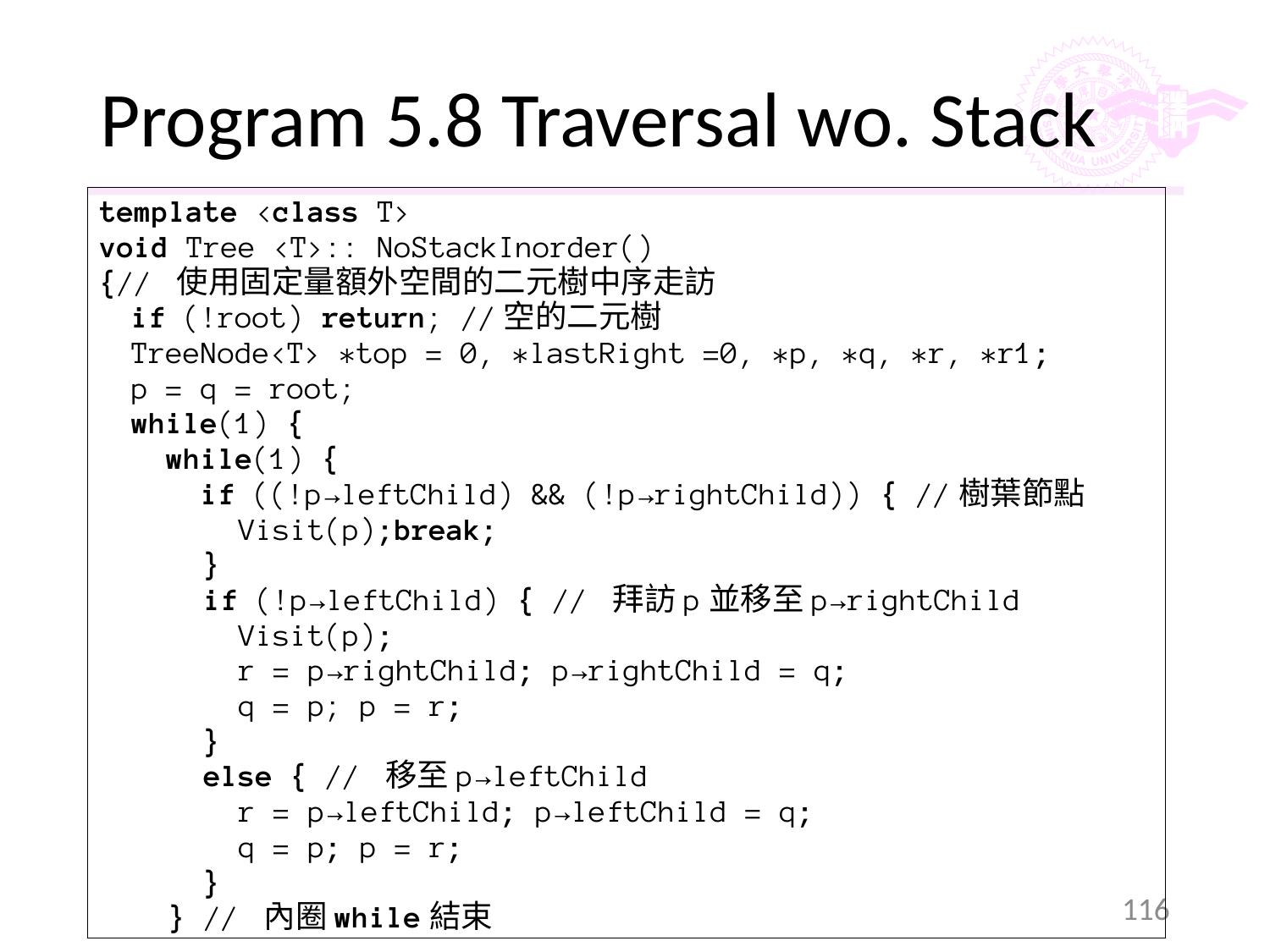

# Program 5.8 Traversal wo. Stack
template <class T>
void Tree <T>:: NoStackInorder()
{// 使用固定量額外空間的二元樹中序走訪
	if (!root) return; //空的二元樹
	TreeNode<T> *top = 0, *lastRight =0, *p, *q, *r, *r1;
	p = q = root;
	while(1) {
	  while(1) {
	    if ((!p→leftChild) && (!p→rightChild)) { //樹葉節點
        Visit(p);break;
      }
      if (!p→leftChild) { // 拜訪p並移至p→rightChild
        Visit(p);
        r = p→rightChild; p→rightChild = q;
        q = p; p = r;
      }
      else { // 移至p→leftChild
        r = p→leftChild; p→leftChild = q;
        q = p; p = r;
      }
    } // 內圈while結束
116